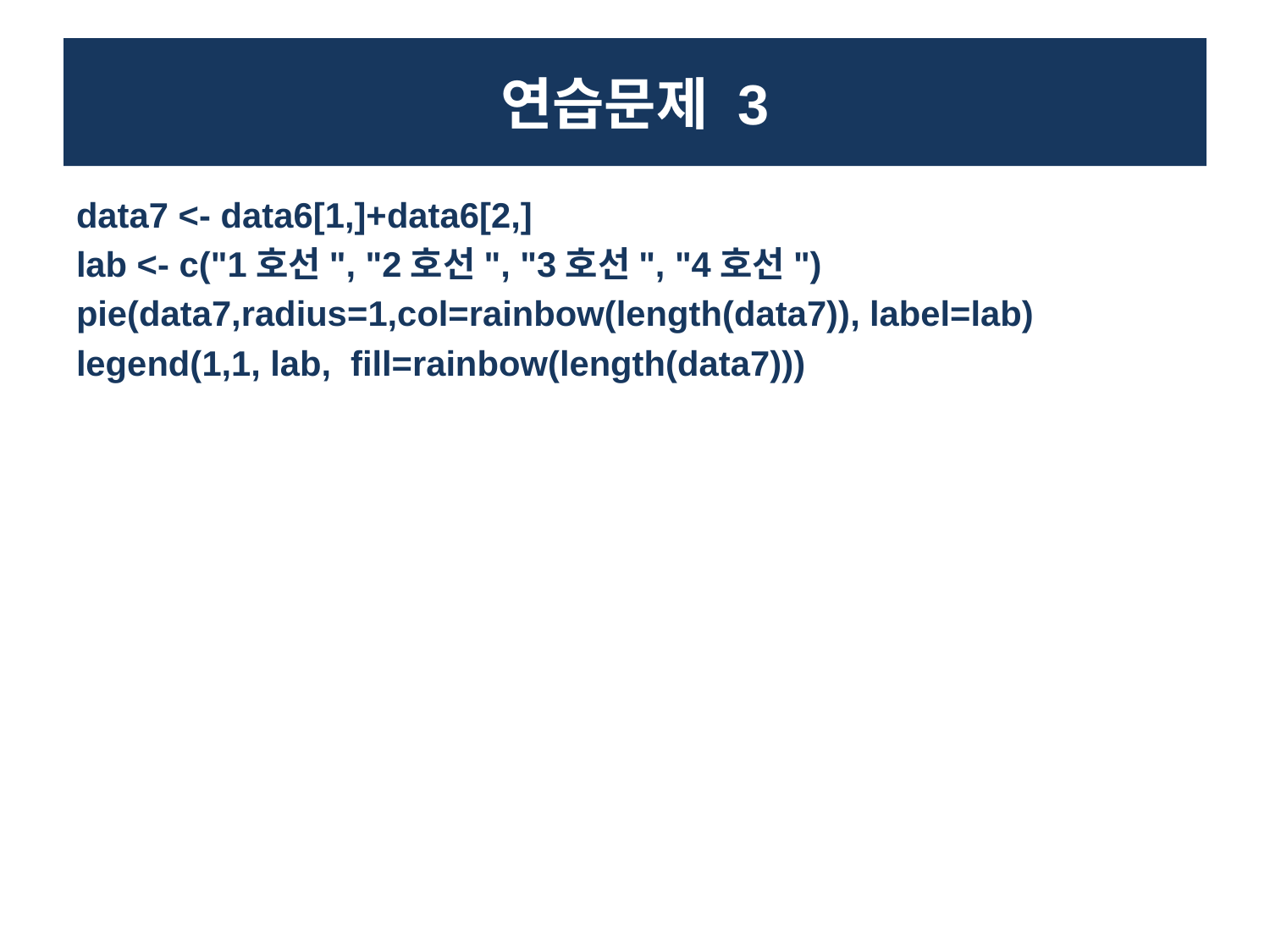

# 연습문제 3
data7 <- data6[1,]+data6[2,]
lab <- c("1호선", "2호선", "3호선", "4호선")
pie(data7,radius=1,col=rainbow(length(data7)), label=lab)
legend(1,1, lab,  fill=rainbow(length(data7)))